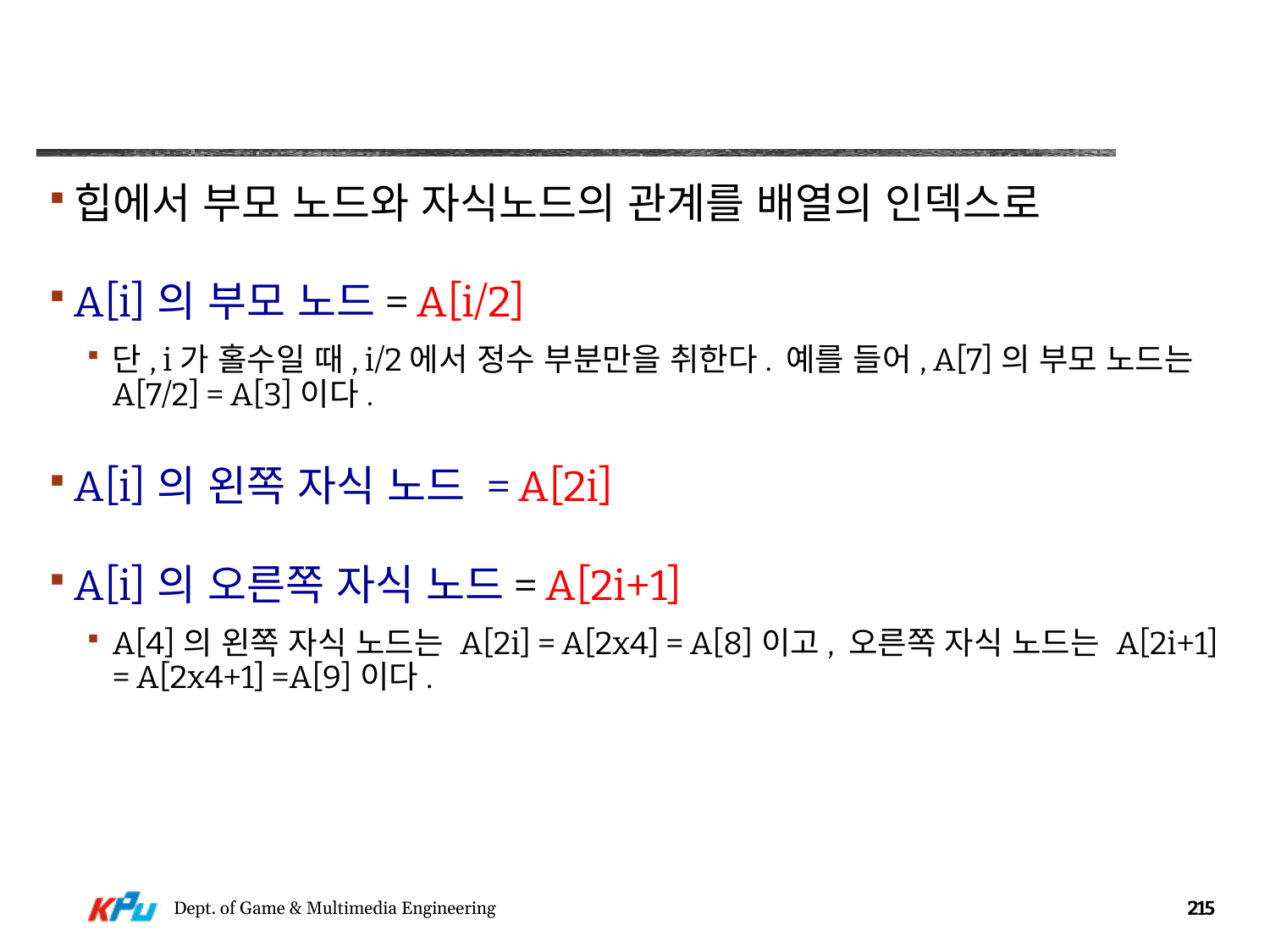

#
힙에서 부모 노드와 자식노드의 관계를 배열의 인덱스로
A[i]의 부모 노드= A[i/2]
단, i가 홀수일 때, i/2에서 정수 부분만을 취한다. 예를 들어, A[7]의 부모 노드는 A[7/2] = A[3]이다.
A[i]의 왼쪽 자식 노드 = A[2i]
A[i]의 오른쪽 자식 노드= A[2i+1]
A[4]의 왼쪽 자식 노드는 A[2i] = A[2x4] = A[8]이고, 오른쪽 자식 노드는 A[2i+1] = A[2x4+1] =A[9]이다.
Dept. of Game & Multimedia Engineering
215